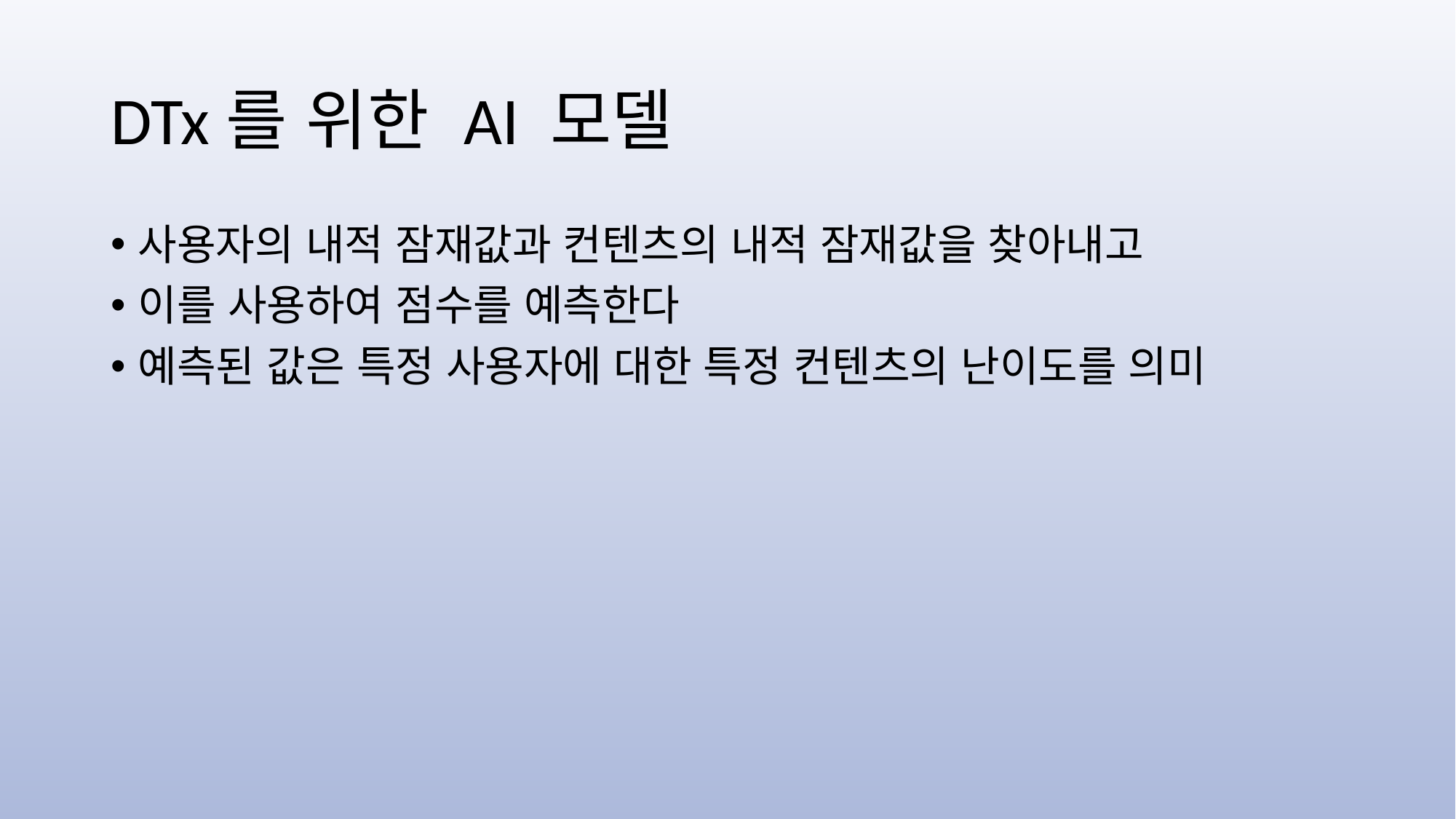

# DTx를 위한 AI 모델
사용자의 내적 잠재값과 컨텐츠의 내적 잠재값을 찾아내고
이를 사용하여 점수를 예측한다
예측된 값은 특정 사용자에 대한 특정 컨텐츠의 난이도를 의미